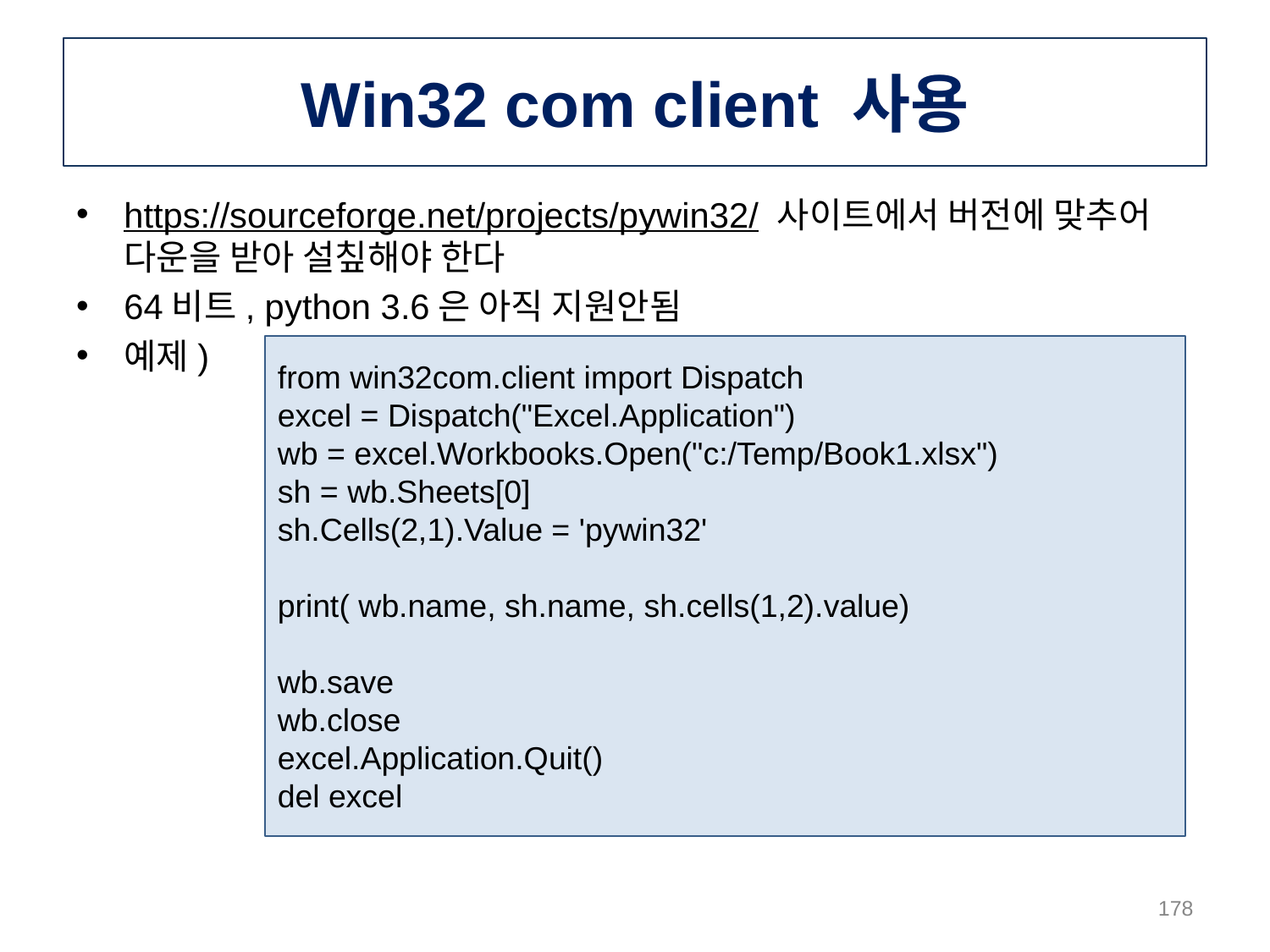

# Win32 com client 사용
https://sourceforge.net/projects/pywin32/ 사이트에서 버전에 맞추어 다운을 받아 설칲해야 한다
64비트, python 3.6은 아직 지원안됨
예제)

from win32com.client import Dispatch
excel = Dispatch("Excel.Application")
wb = excel.Workbooks.Open("c:/Temp/Book1.xlsx")
sh = wb.Sheets[0]
sh.Cells(2,1).Value = 'pywin32'

print( wb.name, sh.name, sh.cells(1,2).value)

wb.save
wb.close
excel.Application.Quit()
del excel
178